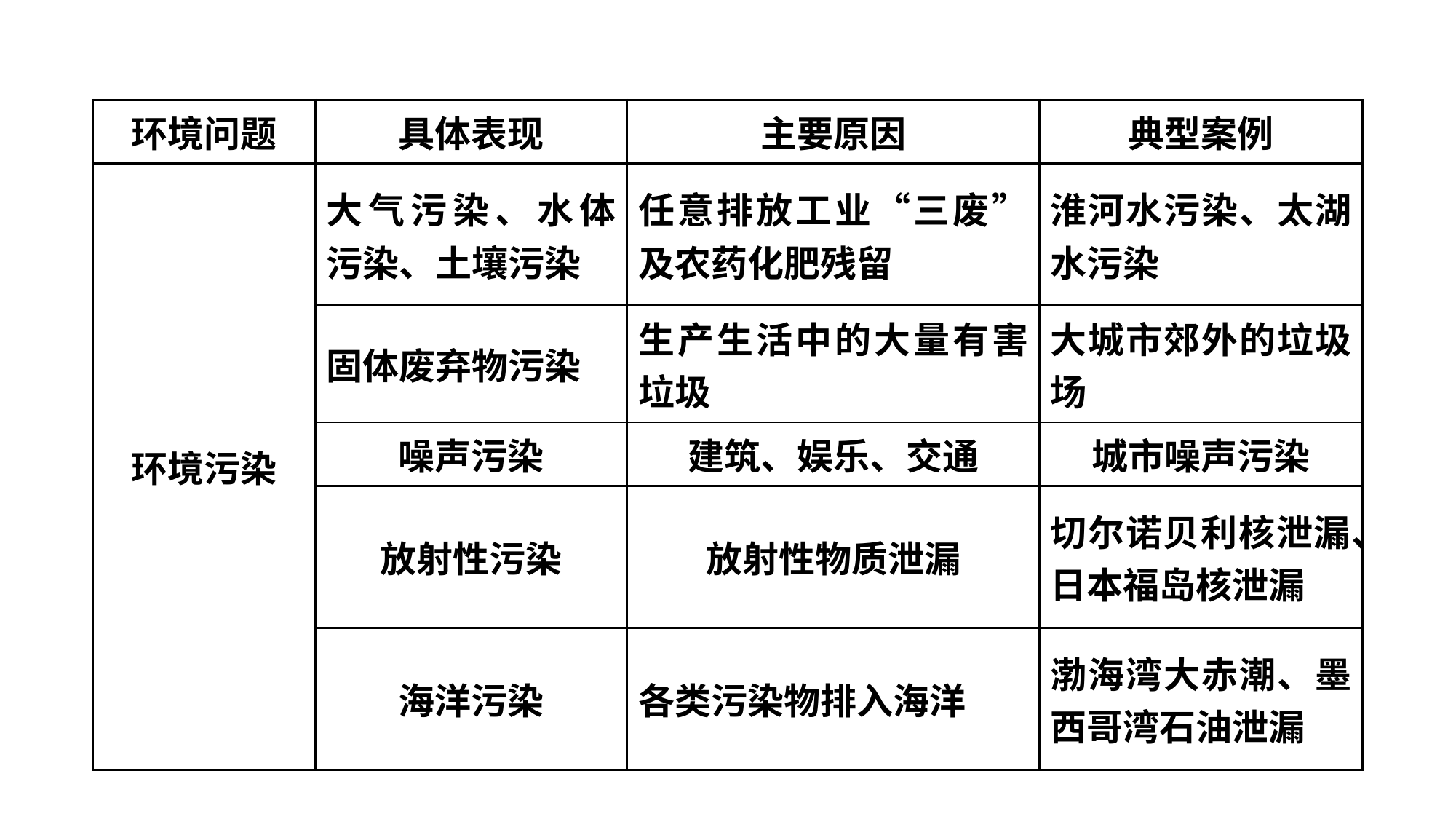

| 环境问题 | 具体表现 | 主要原因 | 典型案例 |
| --- | --- | --- | --- |
| 环境污染 | 大气污染、水体污染、土壤污染 | 任意排放工业“三废”及农药化肥残留 | 淮河水污染、太湖水污染 |
|  | 固体废弃物污染 | 生产生活中的大量有害垃圾 | 大城市郊外的垃圾场 |
|  | 噪声污染 | 建筑、娱乐、交通 | 城市噪声污染 |
|  | 放射性污染 | 放射性物质泄漏 | 切尔诺贝利核泄漏、日本福岛核泄漏 |
|  | 海洋污染 | 各类污染物排入海洋 | 渤海湾大赤潮、墨西哥湾石油泄漏 |